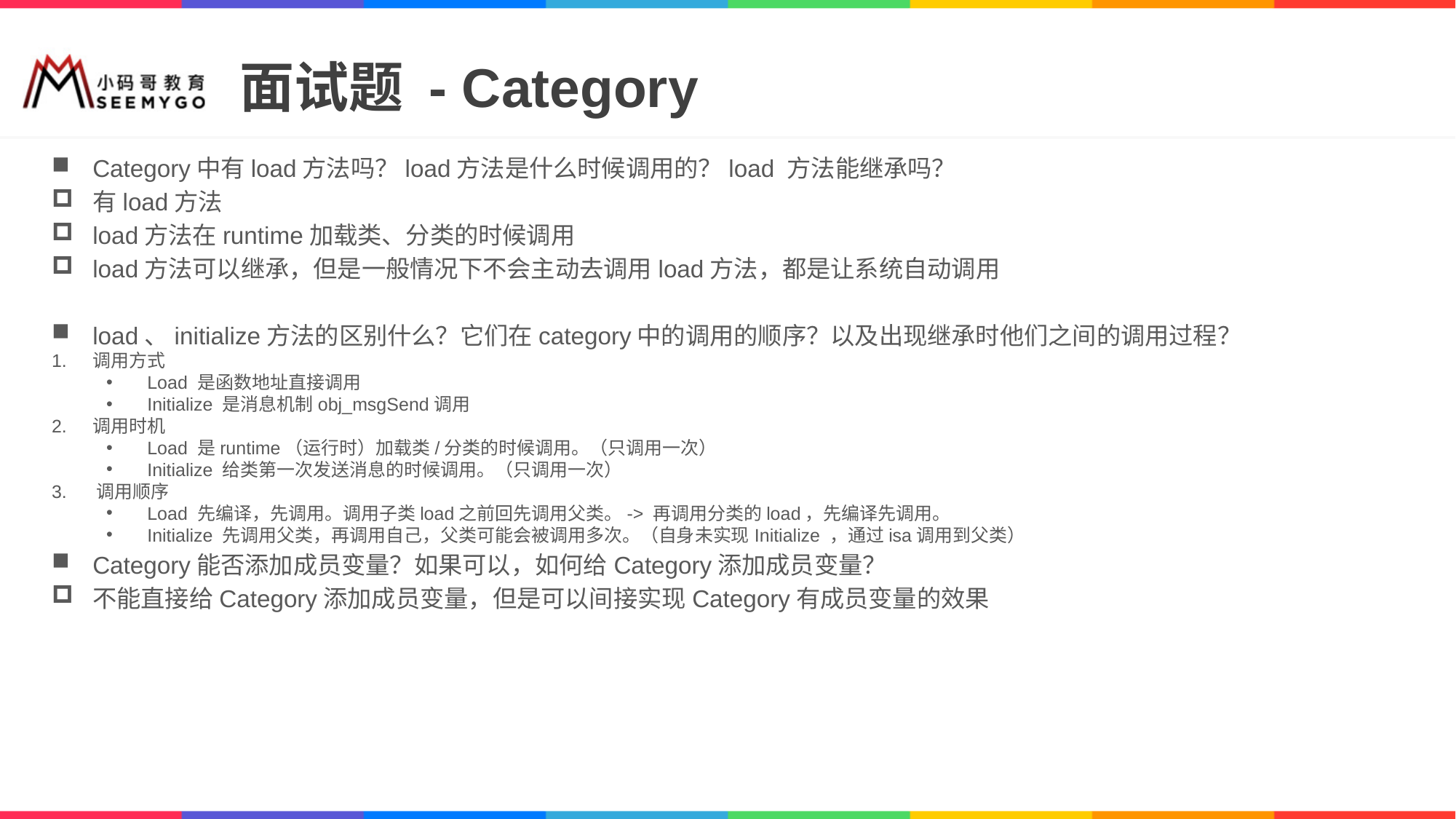

# 面试题 - Category
Category中有load方法吗？load方法是什么时候调用的？load 方法能继承吗？
有load方法
load方法在runtime加载类、分类的时候调用
load方法可以继承，但是一般情况下不会主动去调用load方法，都是让系统自动调用

load、initialize方法的区别什么？它们在category中的调用的顺序？以及出现继承时他们之间的调用过程？
调用方式
Load 是函数地址直接调用
Initialize 是消息机制obj_msgSend调用
调用时机
Load 是runtime（运行时）加载类/分类的时候调用。（只调用一次）
Initialize 给类第一次发送消息的时候调用。（只调用一次）
3.     调用顺序
Load 先编译，先调用。调用子类load之前回先调用父类。-> 再调用分类的load，先编译先调用。
Initialize 先调用父类，再调用自己，父类可能会被调用多次。（自身未实现Initialize ，通过isa调用到父类）
Category能否添加成员变量？如果可以，如何给Category添加成员变量？
不能直接给Category添加成员变量，但是可以间接实现Category有成员变量的效果